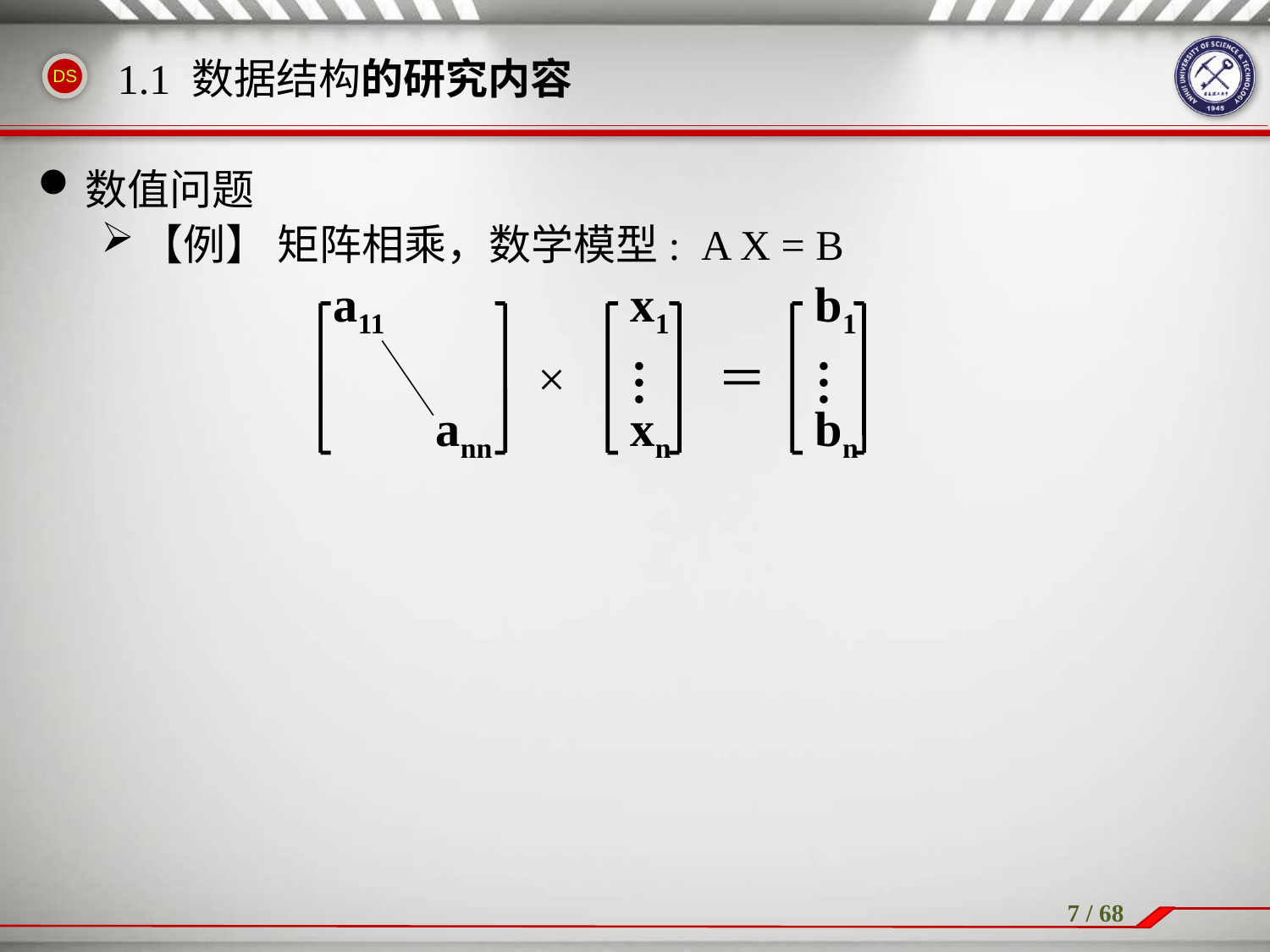

1.1 数据结构的研究内容
数值问题
【例】 矩阵相乘，数学模型:  A X = B

a11
x1
b1

×
＝
…
…
ann
xn
bn